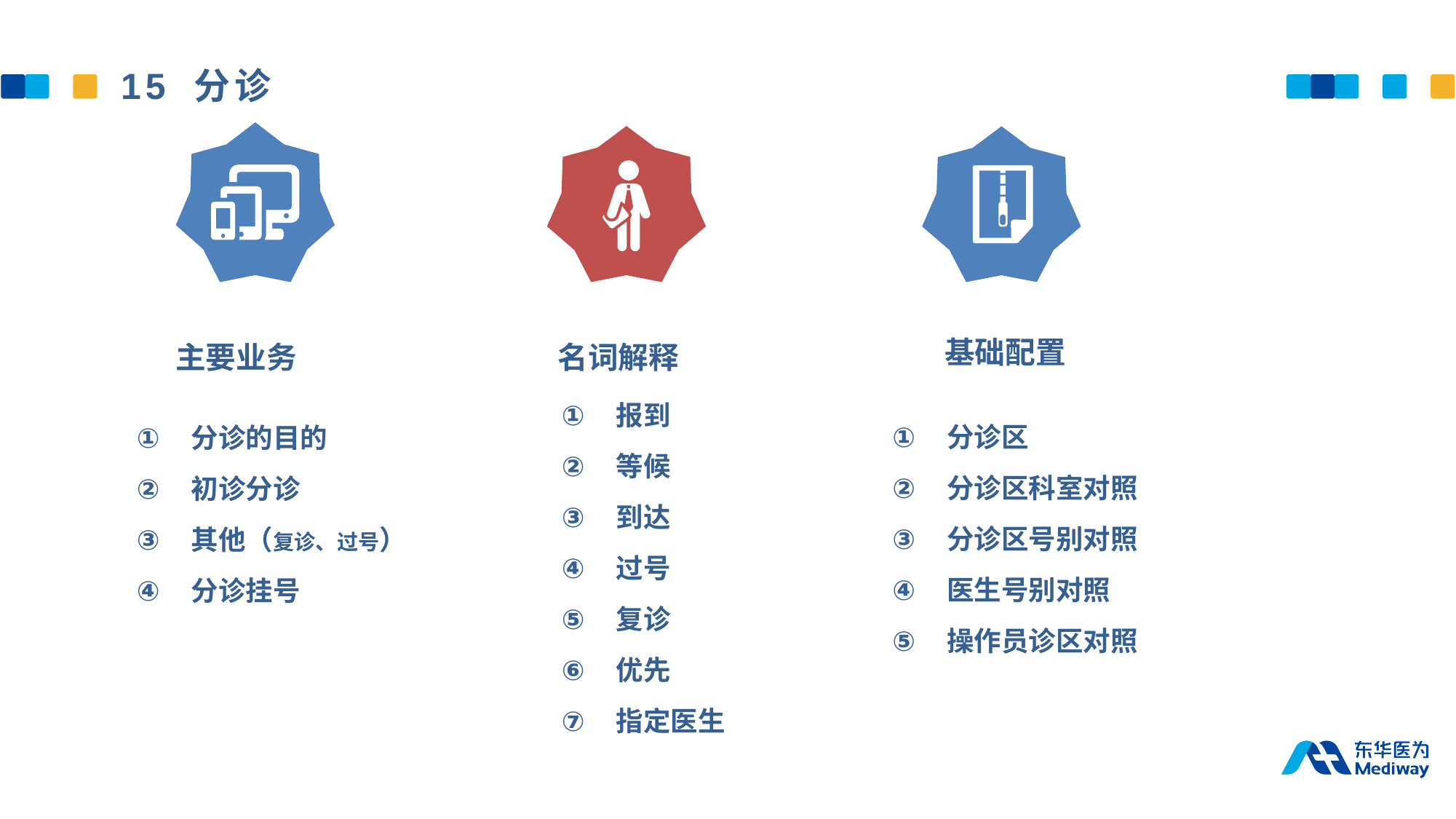

15 分诊

基础配置
主要业务
名词解释
报到
等候
到达
过号
复诊
优先
指定医生
分诊区
分诊区科室对照
分诊区号别对照
医生号别对照
操作员诊区对照
分诊的目的
初诊分诊
其他（复诊、过号）
分诊挂号